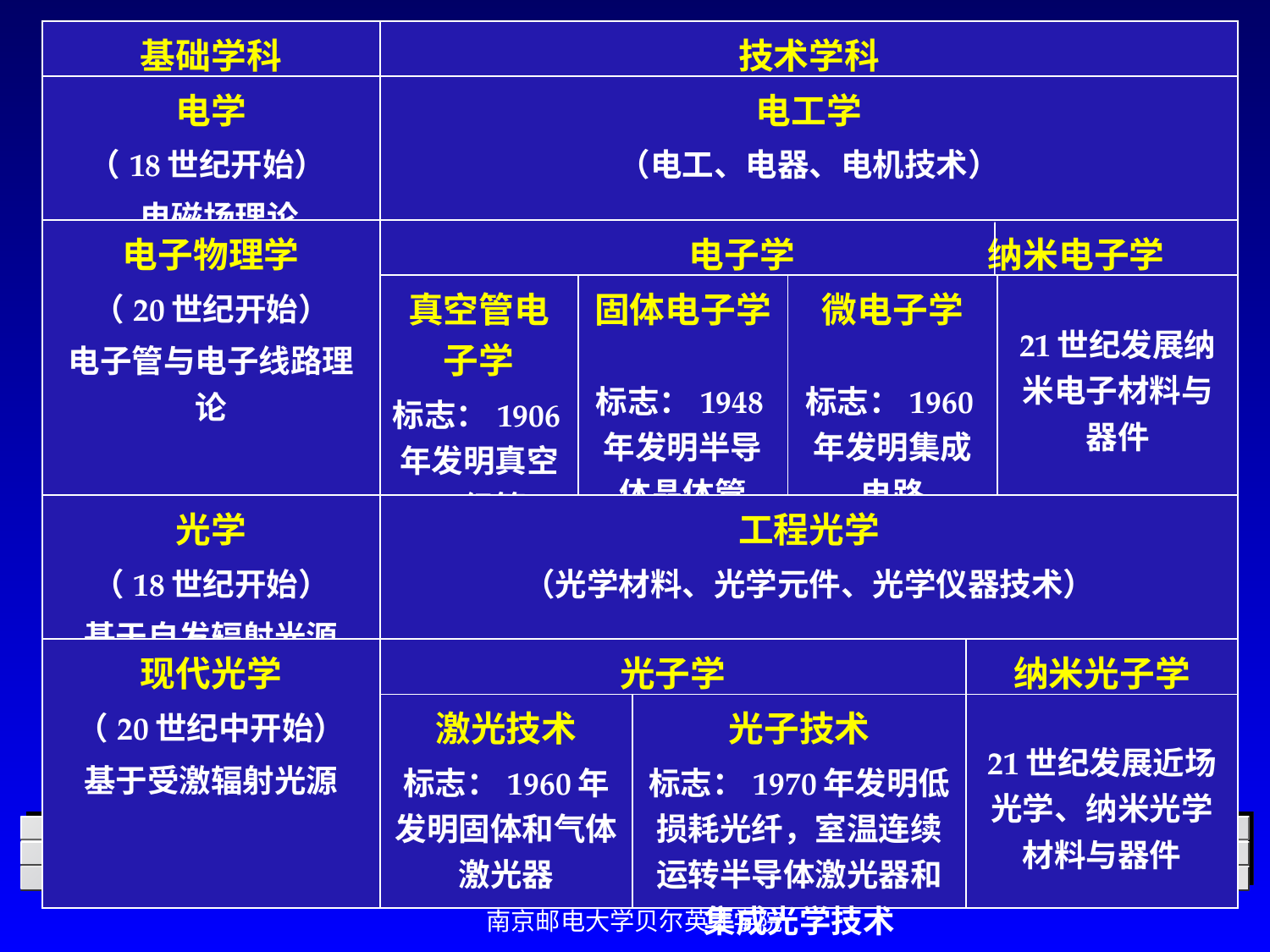

| 基础学科 | 技术学科 |  |  |  |  |  |
| --- | --- | --- | --- | --- | --- | --- |
| 电学 （18世纪开始） 电磁场理论 | 电工学 （电工、电器、电机技术） |  |  |  |  |  |
| 电子物理学 （20世纪开始） 电子管与电子线路理论 | 电子学 纳米电子学 |  |  |  |  |  |
|  | 真空管电子学 标志：1906年发明真空三级管 | 固体电子学 标志：1948年发明半导体晶体管 |  | 微电子学 标志：1960年发明集成电路 |  | 21世纪发展纳米电子材料与器件 |
| 光学 （18世纪开始） 基于自发辐射光源 | 工程光学 （光学材料、光学元件、光学仪器技术） |  |  |  |  |  |
| 现代光学 （20世纪中开始） 基于受激辐射光源 | 光子学 |  |  |  | 纳米光子学 |  |
|  | 激光技术 标志：1960年发明固体和气体激光器 |  | 光子技术 标志：1970年发明低损耗光纤，室温连续运转半导体激光器和集成光学技术 |  | 21世纪发展近场光学、纳米光学材料与器件 |  |

南京邮电大学贝尔英才学院
28